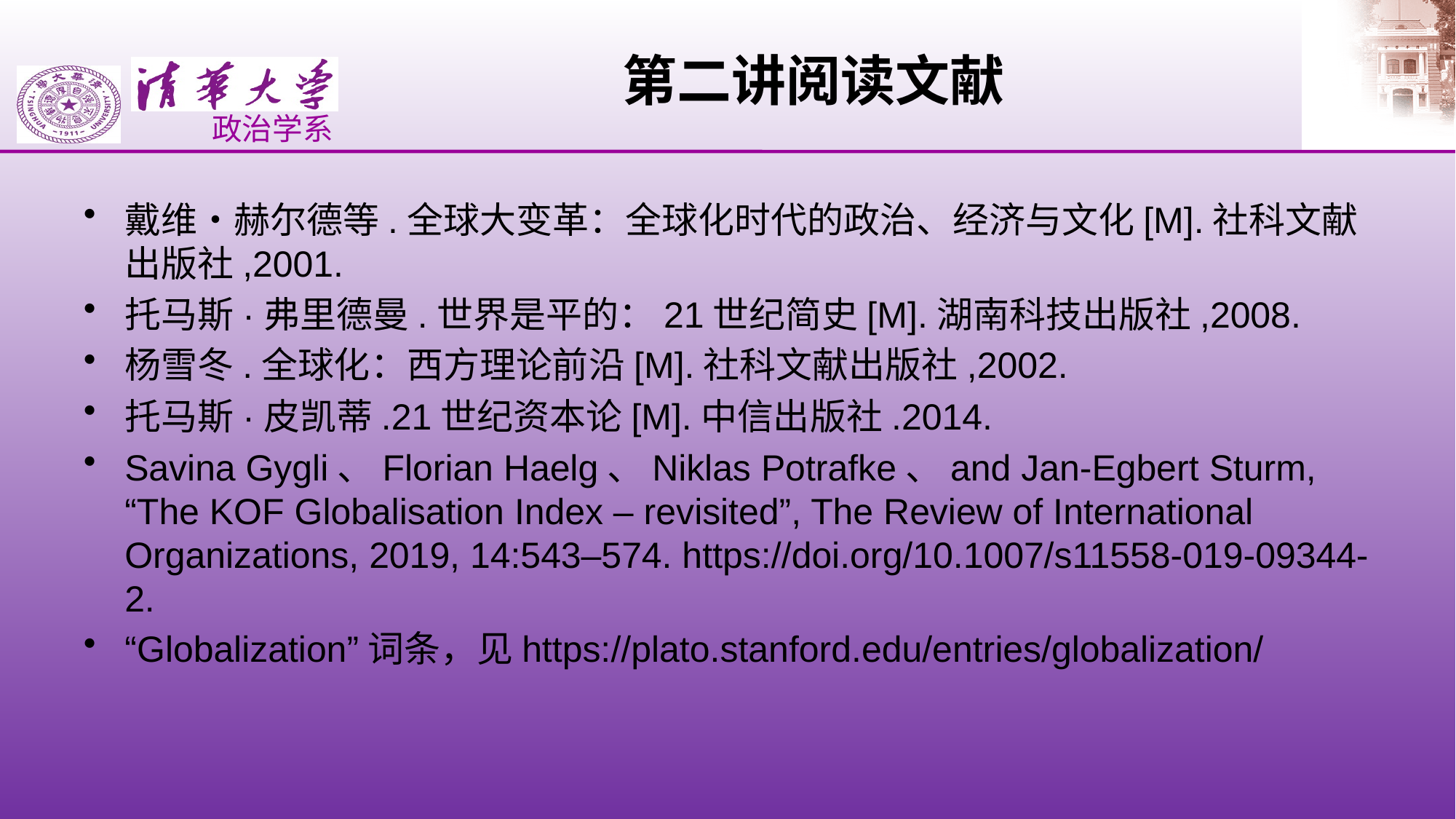

# 第二讲阅读文献
戴维•赫尔德等.全球大变革：全球化时代的政治、经济与文化[M].社科文献出版社,2001.
托马斯·弗里德曼.世界是平的：21世纪简史[M].湖南科技出版社,2008.
杨雪冬.全球化：西方理论前沿[M].社科文献出版社,2002.
托马斯·皮凯蒂.21世纪资本论[M].中信出版社.2014.
Savina Gygli、Florian Haelg、Niklas Potrafke、and Jan-Egbert Sturm, “The KOF Globalisation Index – revisited”, The Review of International Organizations, 2019, 14:543–574. https://doi.org/10.1007/s11558-019-09344-2.
“Globalization”词条，见https://plato.stanford.edu/entries/globalization/